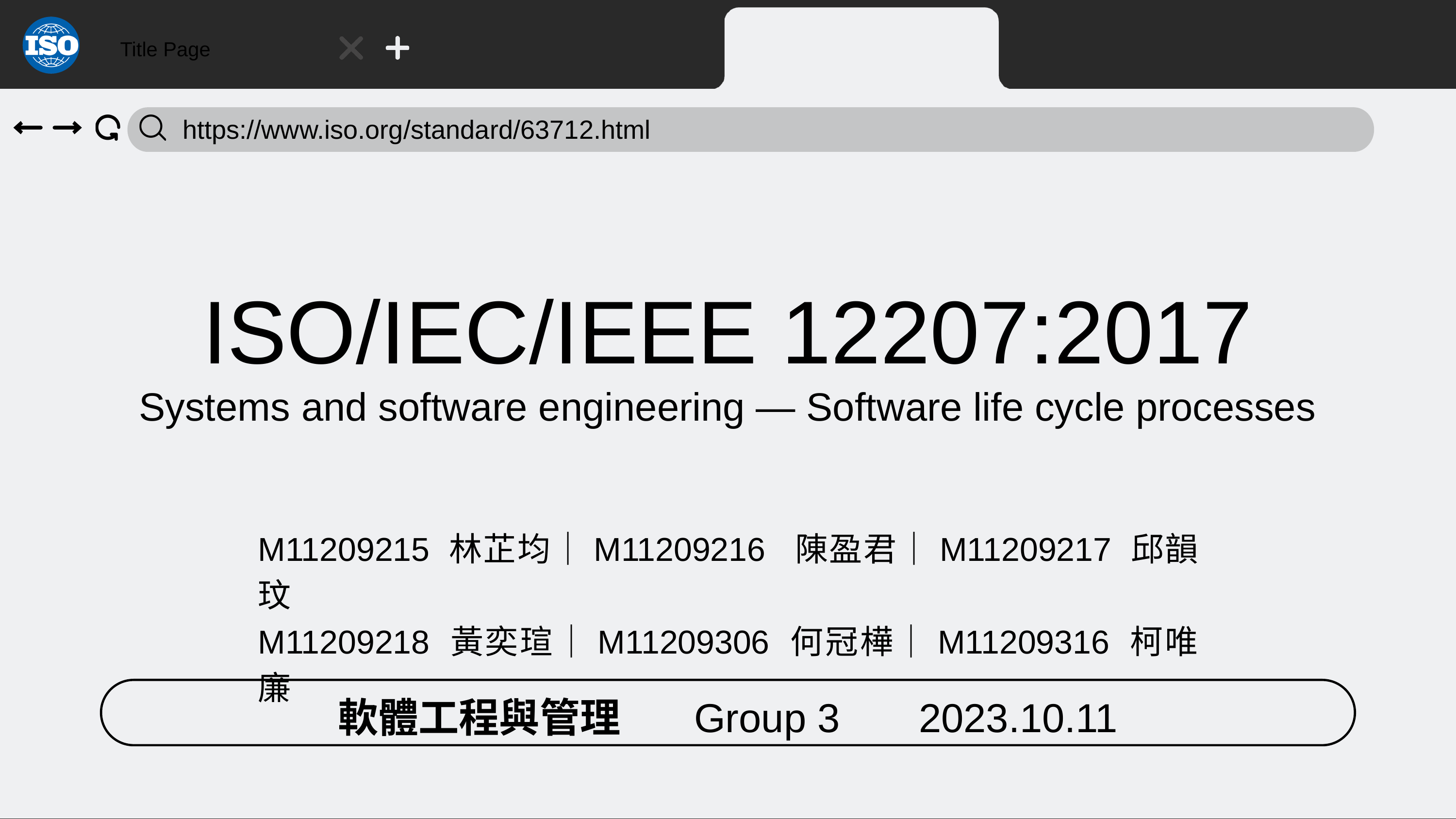

Title Page

       https://www.iso.org/standard/63712.html

ISO/IEC/IEEE 12207:2017
Systems and software engineering — Software life cycle processes
M11209215 林芷均｜M11209216  陳盈君｜M11209217 邱韻玟
M11209218 黃奕瑄｜M11209306 何冠樺｜M11209316 柯唯廉

軟體工程與管理       Group 3       2023.10.11